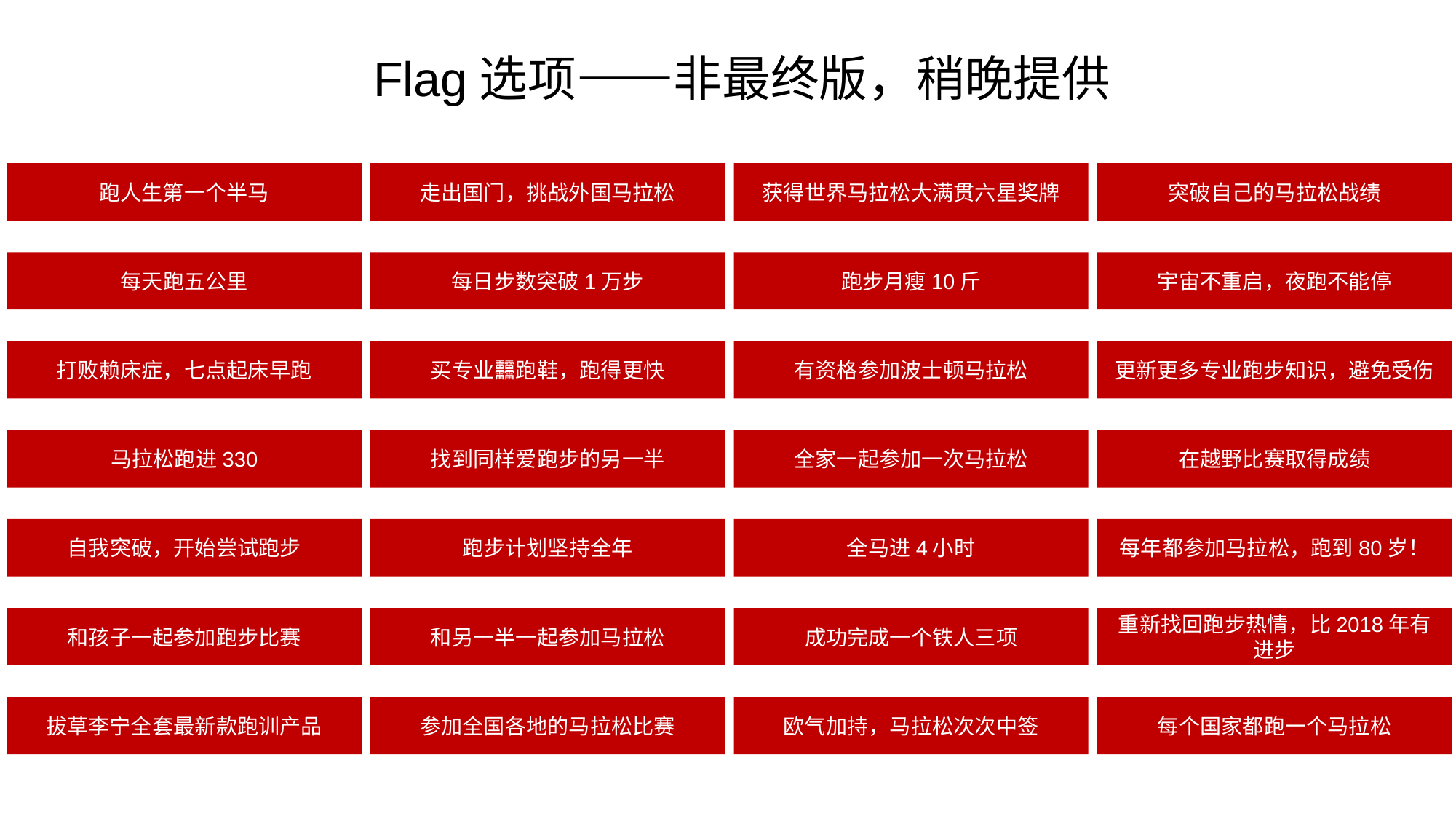

Flag选项——非最终版，稍晚提供
跑人生第一个半马
走出国门，挑战外国马拉松
获得世界马拉松大满贯六星奖牌
突破自己的马拉松战绩
每天跑五公里
每日步数突破1万步
跑步月瘦10斤
宇宙不重启，夜跑不能停
打败赖床症，七点起床早跑
买专业䨻跑鞋，跑得更快
有资格参加波士顿马拉松
更新更多专业跑步知识，避免受伤
在越野比赛取得成绩
全家一起参加一次马拉松
马拉松跑进330
找到同样爱跑步的另一半
每年都参加马拉松，跑到80岁！
全马进4小时
跑步计划坚持全年
自我突破，开始尝试跑步
重新找回跑步热情，比2018年有进步
成功完成一个铁人三项
和另一半一起参加马拉松
和孩子一起参加跑步比赛
每个国家都跑一个马拉松
欧气加持，马拉松次次中签
参加全国各地的马拉松比赛
拔草李宁全套最新款跑训产品